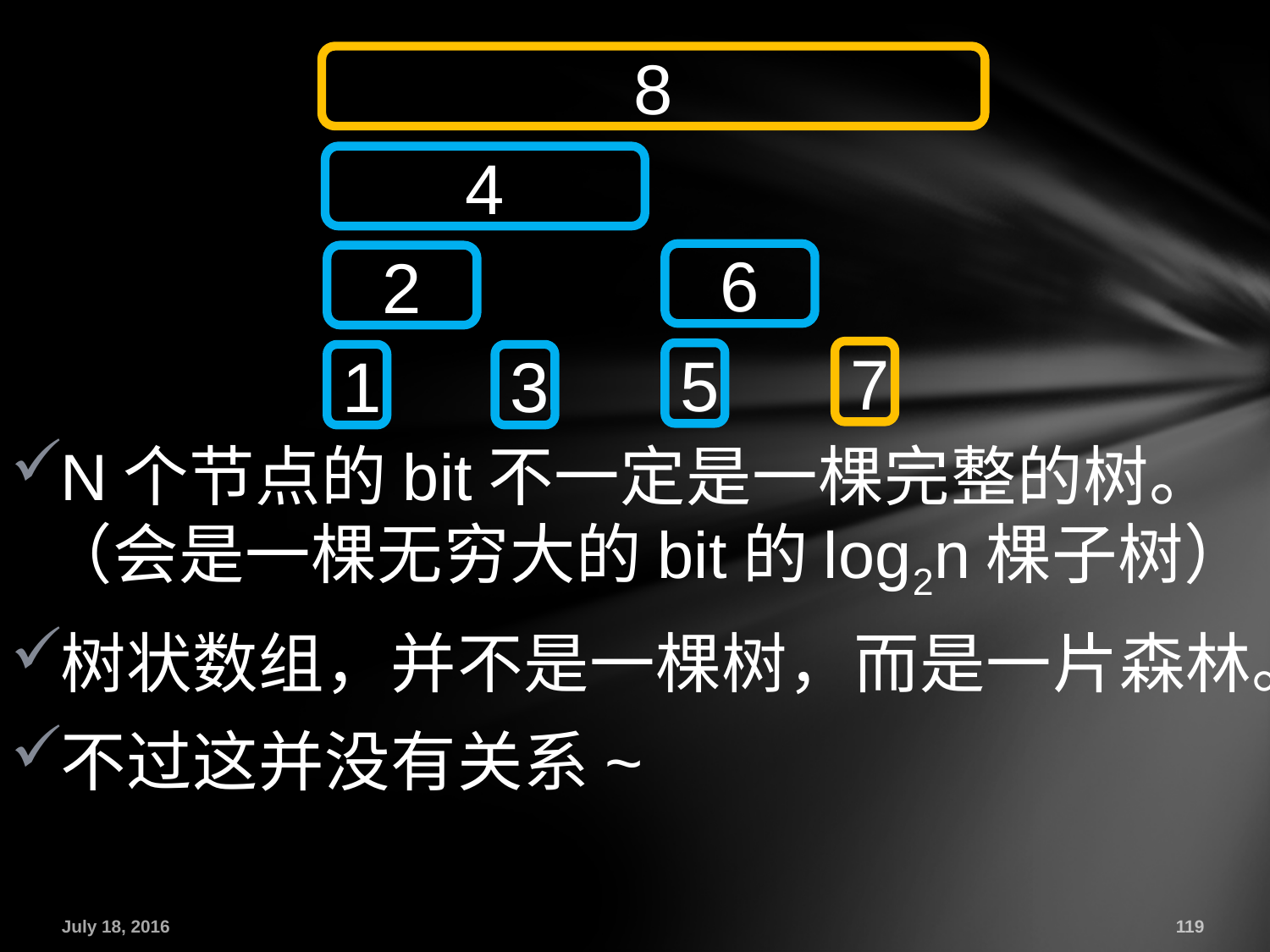

8
4
6
2
7
5
1
3
N个节点的bit不一定是一棵完整的树。（会是一棵无穷大的bit的log2n棵子树）
树状数组，并不是一棵树，而是一片森林。
不过这并没有关系~
July 18, 2016

119